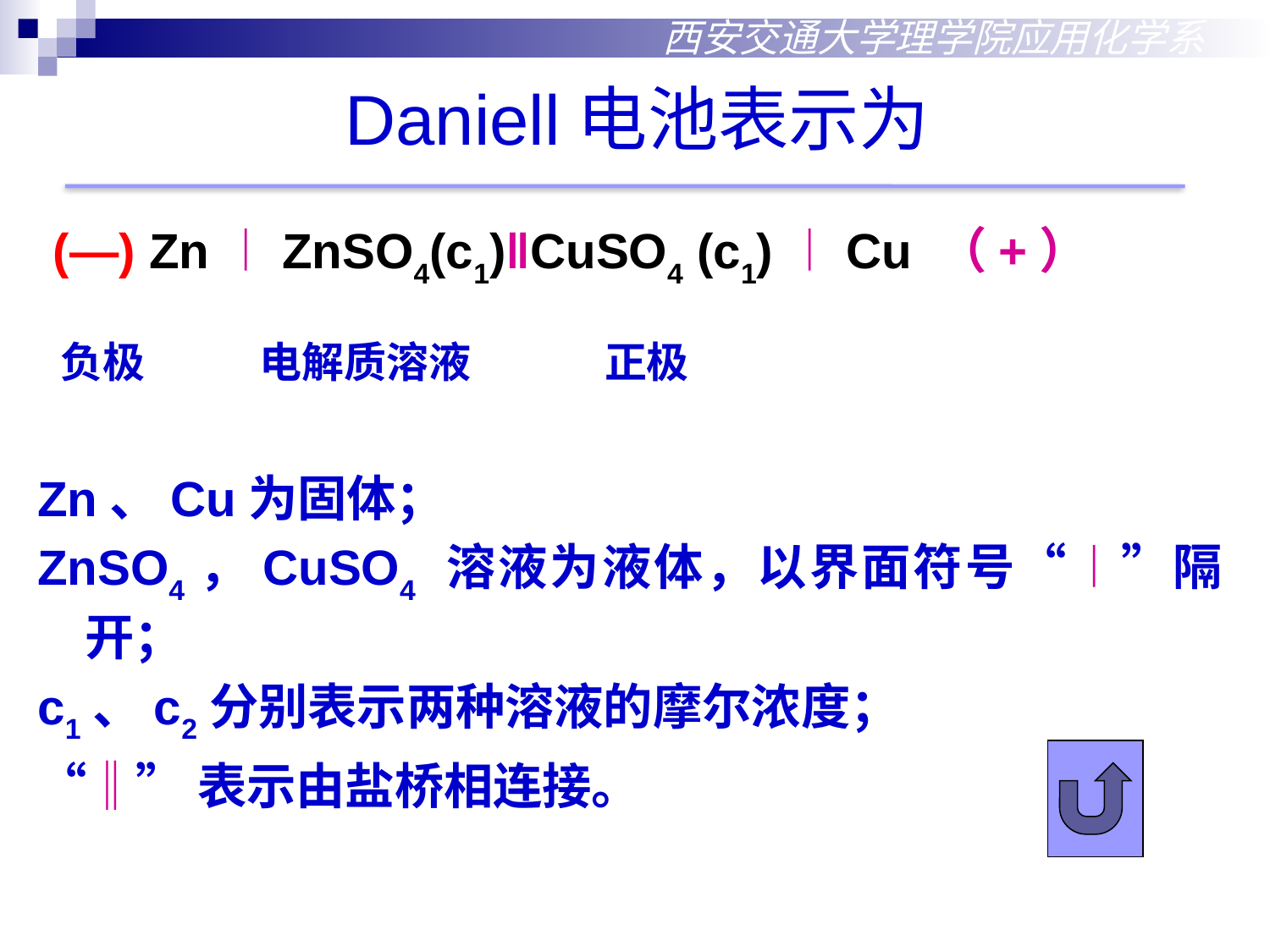

西安交通大学理学院应用化学系
Daniell电池表示为

 (—) Zn︱ZnSO4(c1)‖CuSO4 (c1)︱Cu （+）

 负极            电解质溶液              正极

Zn、Cu为固体；
ZnSO4，CuSO4 溶液为液体，以界面符号“︱”隔开；
c1、c2分别表示两种溶液的摩尔浓度；
“‖”表示由盐桥相连接。